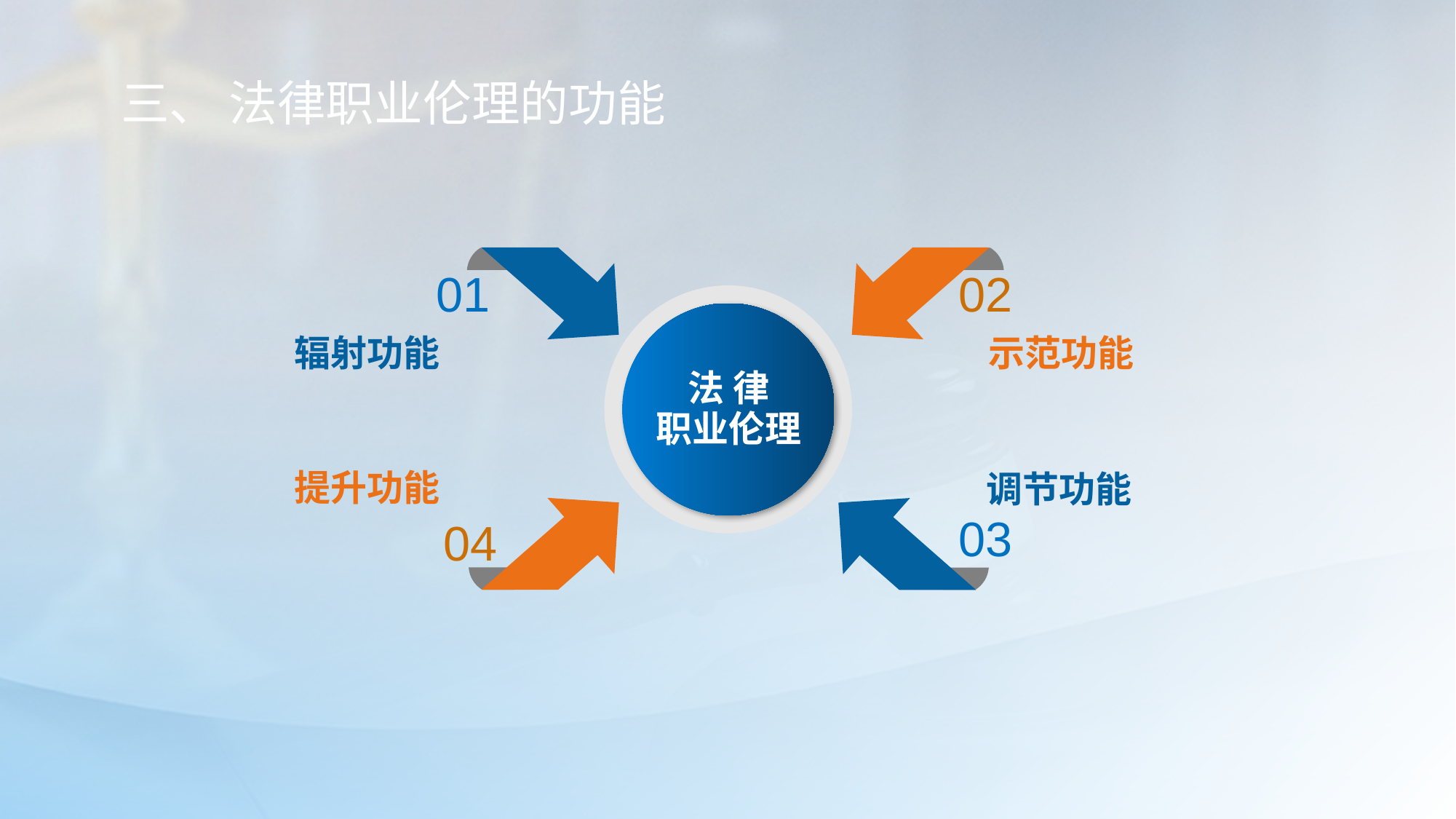

三、 法律职业伦理的功能

01
02

法 律
职业伦理
辐射功能
示范功能
提升功能
调节功能
03

04